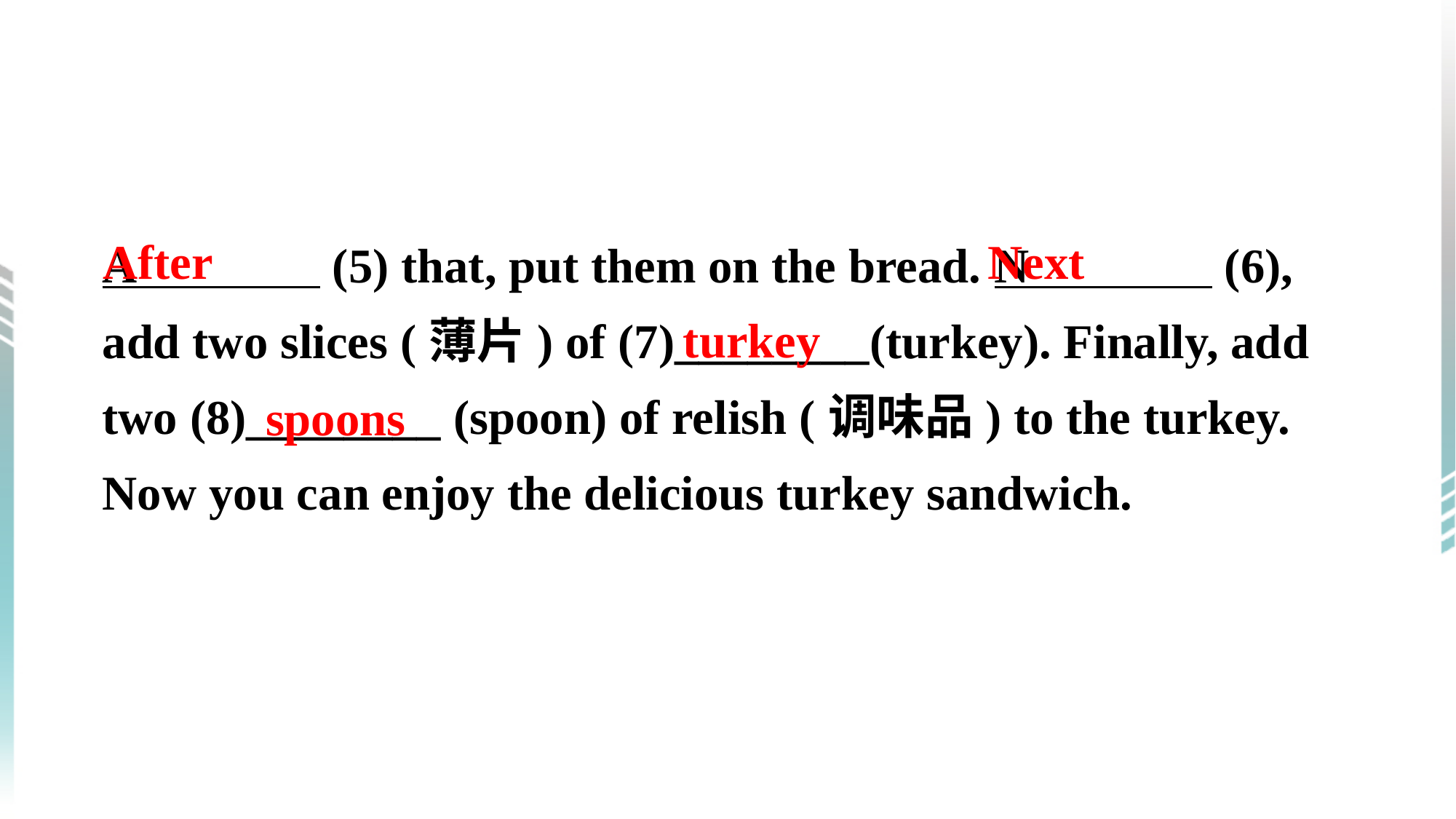

A                (5) that, put them on the bread. N                (6), add two slices (薄片) of (7)________(turkey). Finally, add two (8)________ (spoon) of relish (调味品) to the turkey. Now you can enjoy the delicious turkey sandwich.
After
Next
turkey
spoons